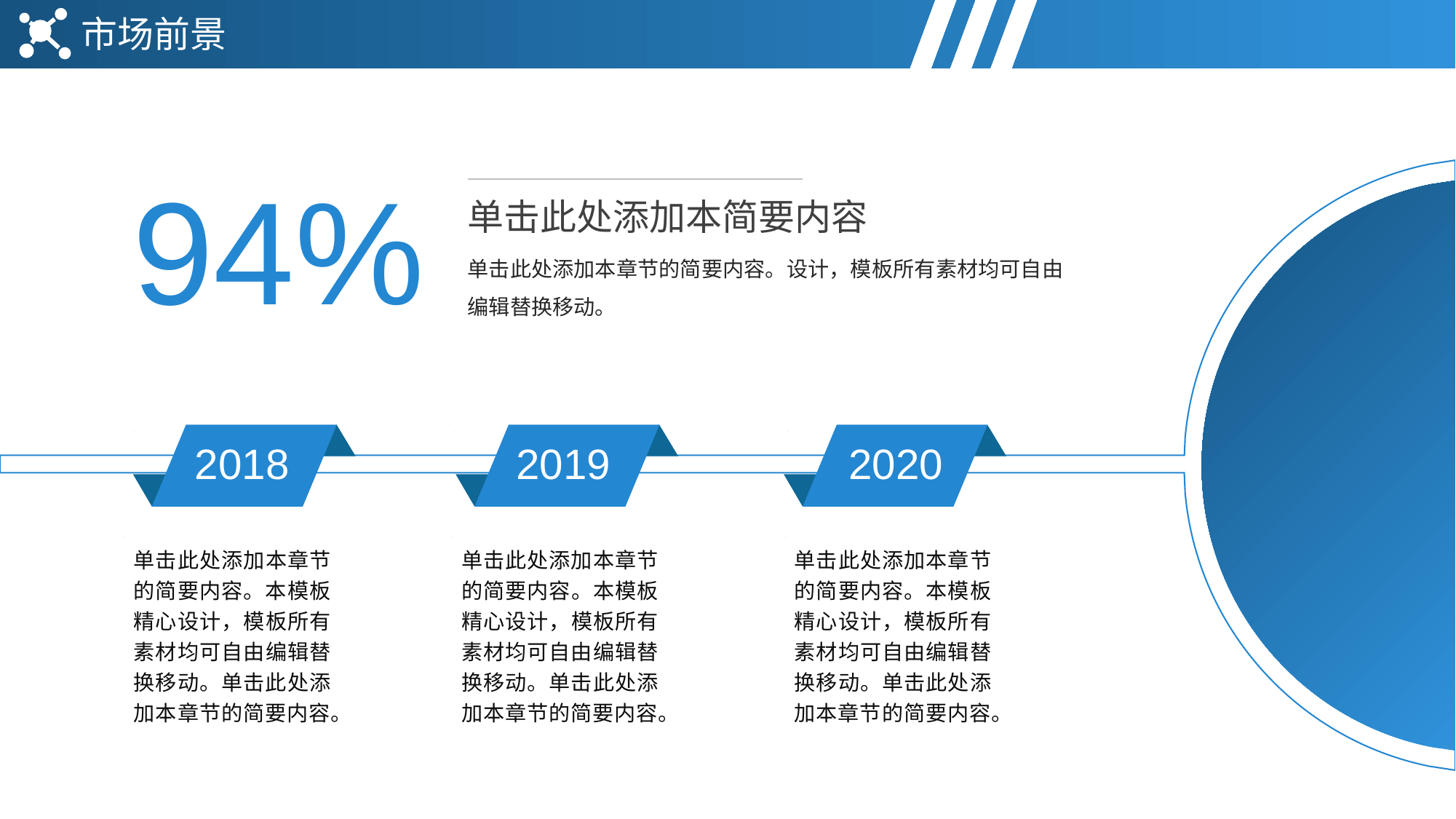

市场前景

94%

单击此处添加本简要内容
单击此处添加本章节的简要内容。设计，模板所有素材均可自由编辑替换移动。

2018
2019
2020
单击此处添加本章节的简要内容。本模板精心设计，模板所有素材均可自由编辑替换移动。单击此处添加本章节的简要内容。
单击此处添加本章节的简要内容。本模板精心设计，模板所有素材均可自由编辑替换移动。单击此处添加本章节的简要内容。
单击此处添加本章节的简要内容。本模板精心设计，模板所有素材均可自由编辑替换移动。单击此处添加本章节的简要内容。